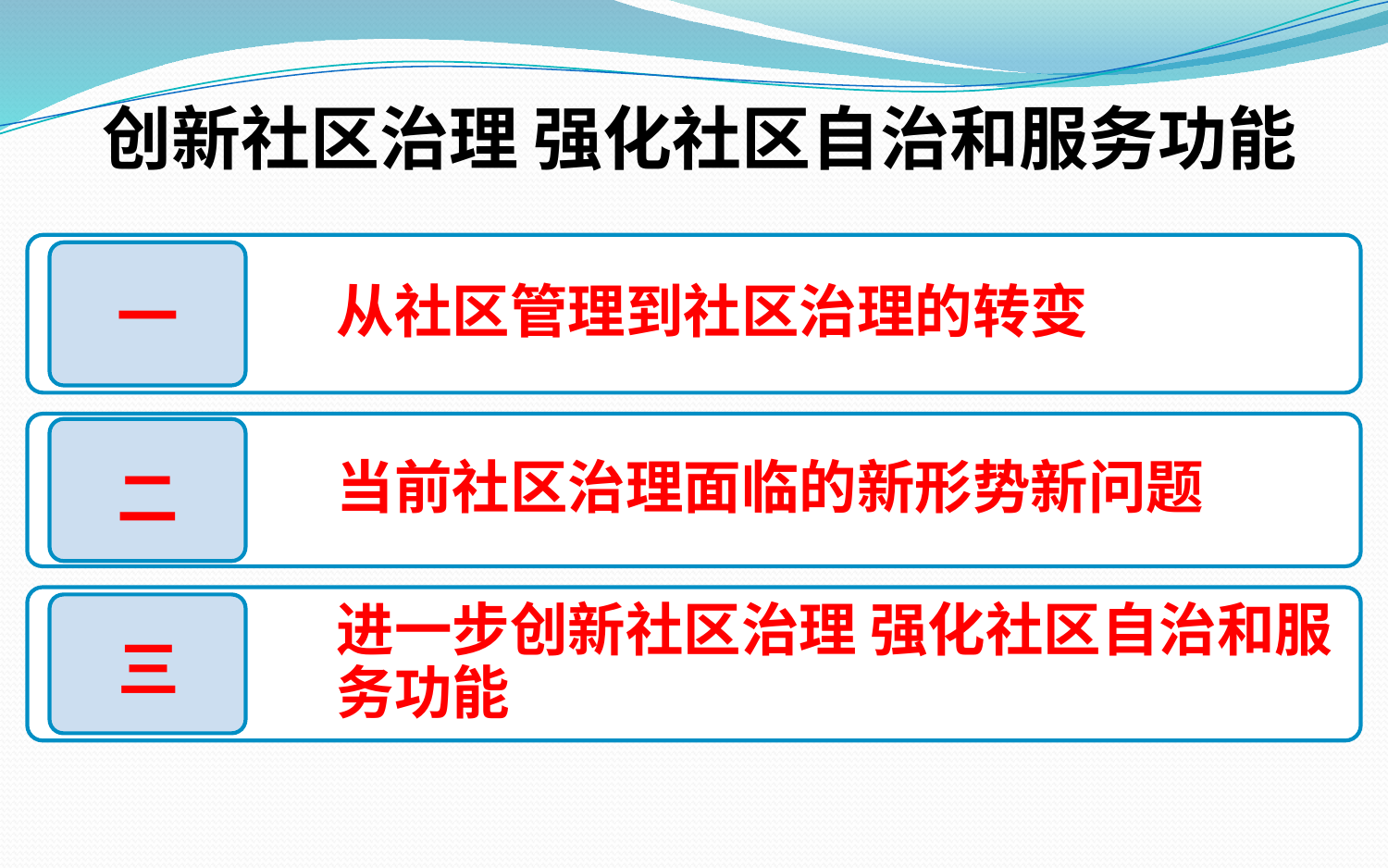

# 创新社区治理 强化社区自治和服务功能
从社区管理到社区治理的转变
当前社区治理面临的新形势新问题
进一步创新社区治理 强化社区自治和服务功能
一
二
三